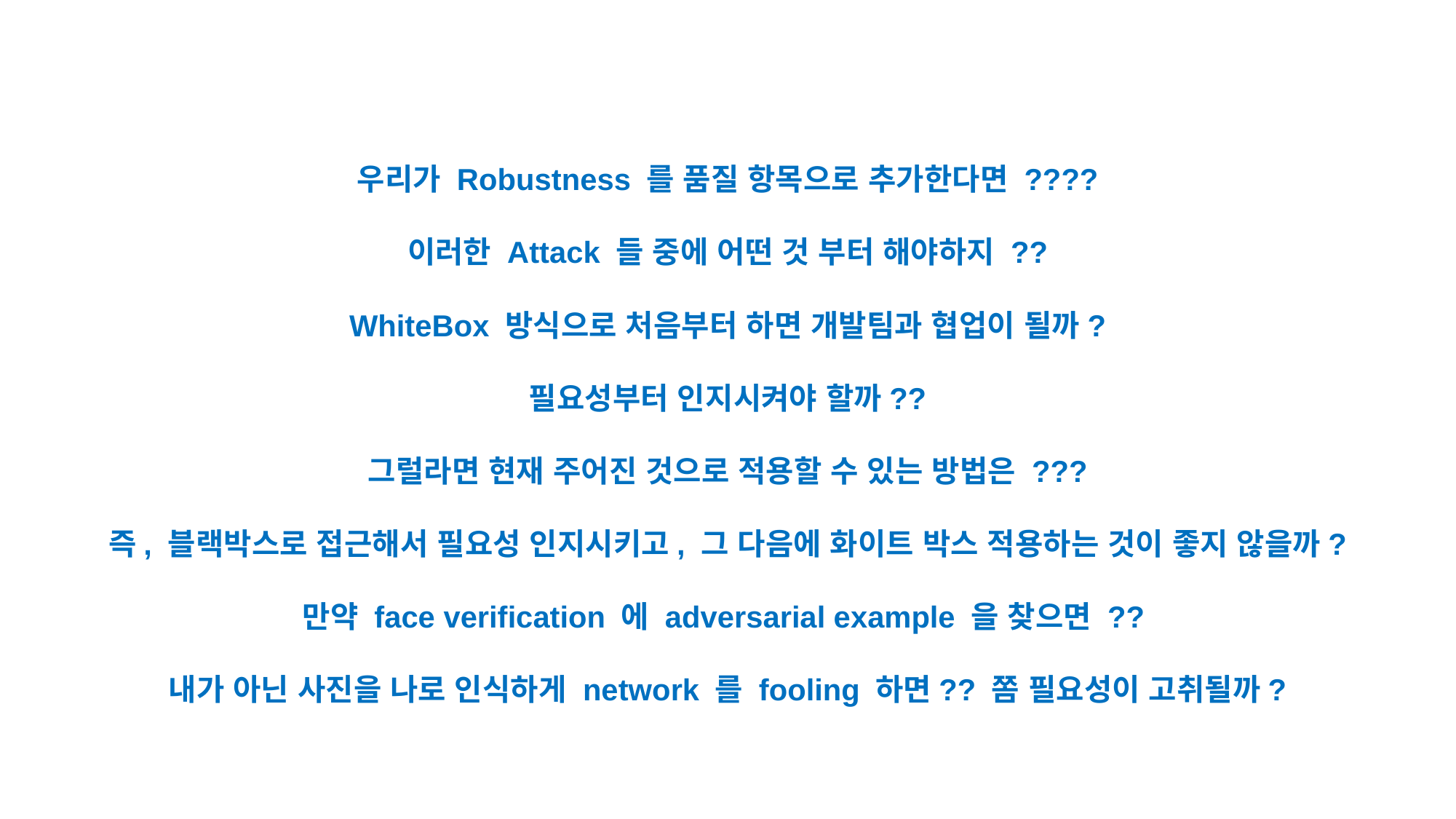

우리가 Robustness 를 품질 항목으로 추가한다면 ????
이러한 Attack 들 중에 어떤 것 부터 해야하지 ??
WhiteBox 방식으로 처음부터 하면 개발팀과 협업이 될까?
필요성부터 인지시켜야 할까??
그럴라면 현재 주어진 것으로 적용할 수 있는 방법은 ???
즉, 블랙박스로 접근해서 필요성 인지시키고, 그 다음에 화이트 박스 적용하는 것이 좋지 않을까?
만약 face verification 에 adversarial example 을 찾으면 ??
내가 아닌 사진을 나로 인식하게 network 를 fooling 하면?? 쫌 필요성이 고취될까?